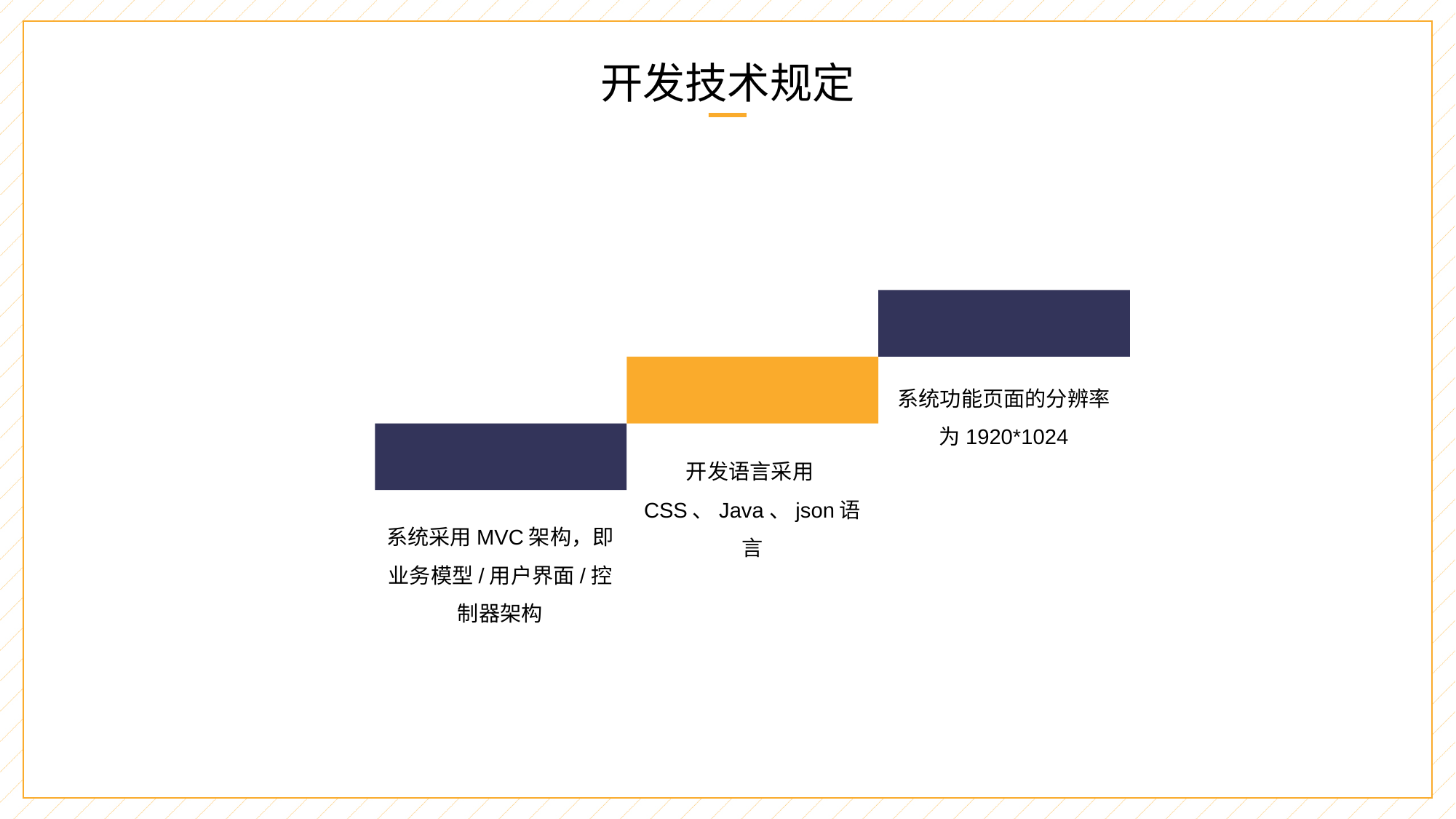

开发技术规定

系统功能页面的分辨率为1920*1024

开发语言采用CSS、Java、json语言
标题文字
系统采用MVC架构，即业务模型/用户界面/控制器架构